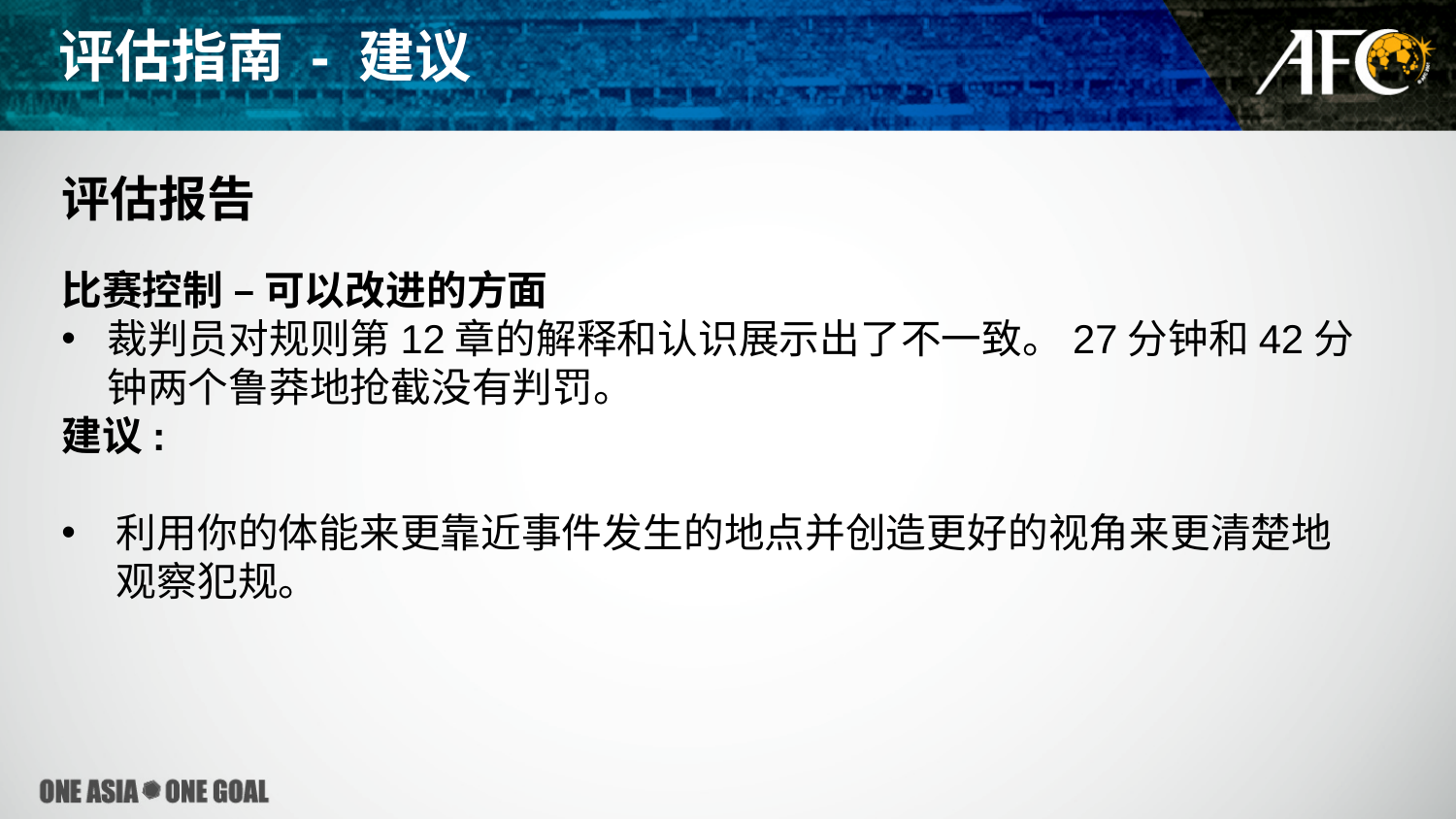

评估指南 - 建议
评估报告

比赛控制 – 可以改进的方面
裁判员对规则第12章的解释和认识展示出了不一致。27分钟和42分钟两个鲁莽地抢截没有判罚。
建议:

利用你的体能来更靠近事件发生的地点并创造更好的视角来更清楚地观察犯规。